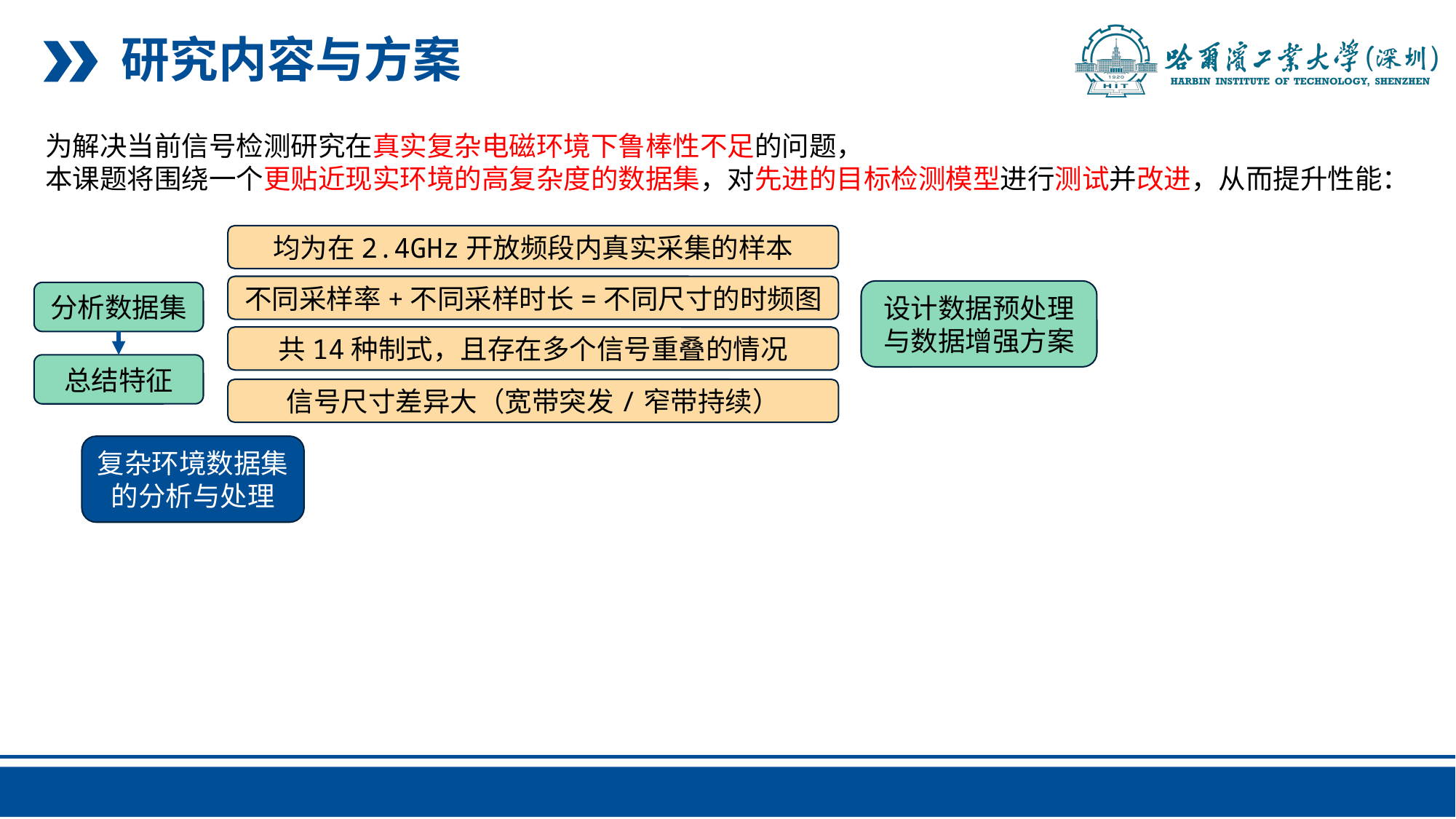

研究内容与方案
为解决当前信号检测研究在真实复杂电磁环境下鲁棒性不足的问题，
本课题将围绕一个更贴近现实环境的高复杂度的数据集，对先进的目标检测模型进行测试并改进，从而提升性能：
均为在2.4GHz开放频段内真实采集的样本
不同采样率+不同采样时长=不同尺寸的时频图
设计数据预处理与数据增强方案
分析数据集
共14种制式，且存在多个信号重叠的情况
总结特征
信号尺寸差异大（宽带突发/窄带持续）
复杂环境数据集的分析与处理